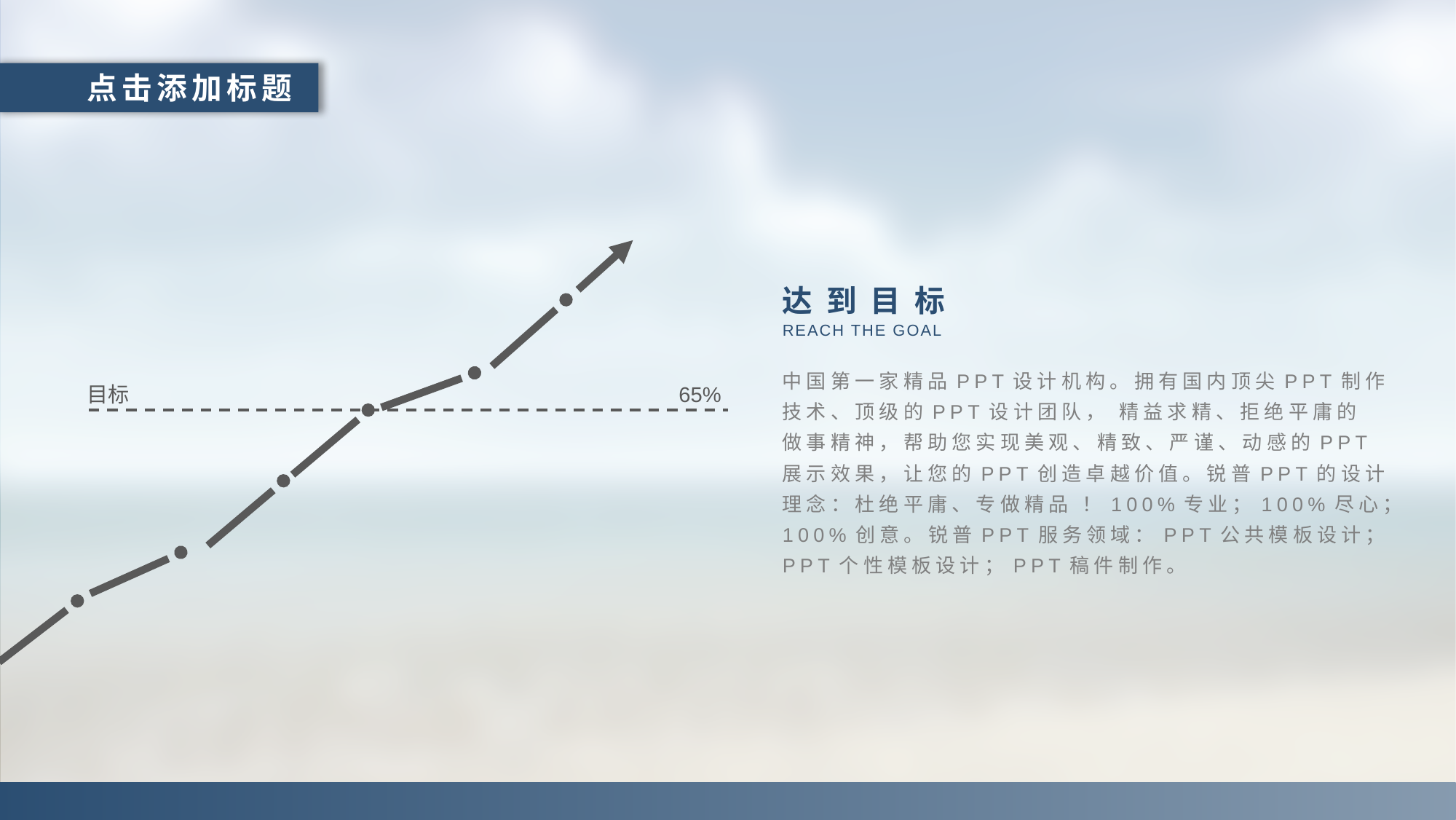

点击添加标题

达到目标
REACH THE GOAL
中国第一家精品PPT设计机构。拥有国内顶尖PPT制作
技术、顶级的PPT设计团队， 精益求精、拒绝平庸的
做事精神，帮助您实现美观、精致、严谨、动感的PPT
展示效果，让您的PPT创造卓越价值。锐普PPT的设计
理念：杜绝平庸、专做精品 ！100%专业；100%尽心；
100%创意。锐普PPT服务领域：PPT公共模板设计；
PPT个性模板设计；PPT稿件制作。

目标
65%